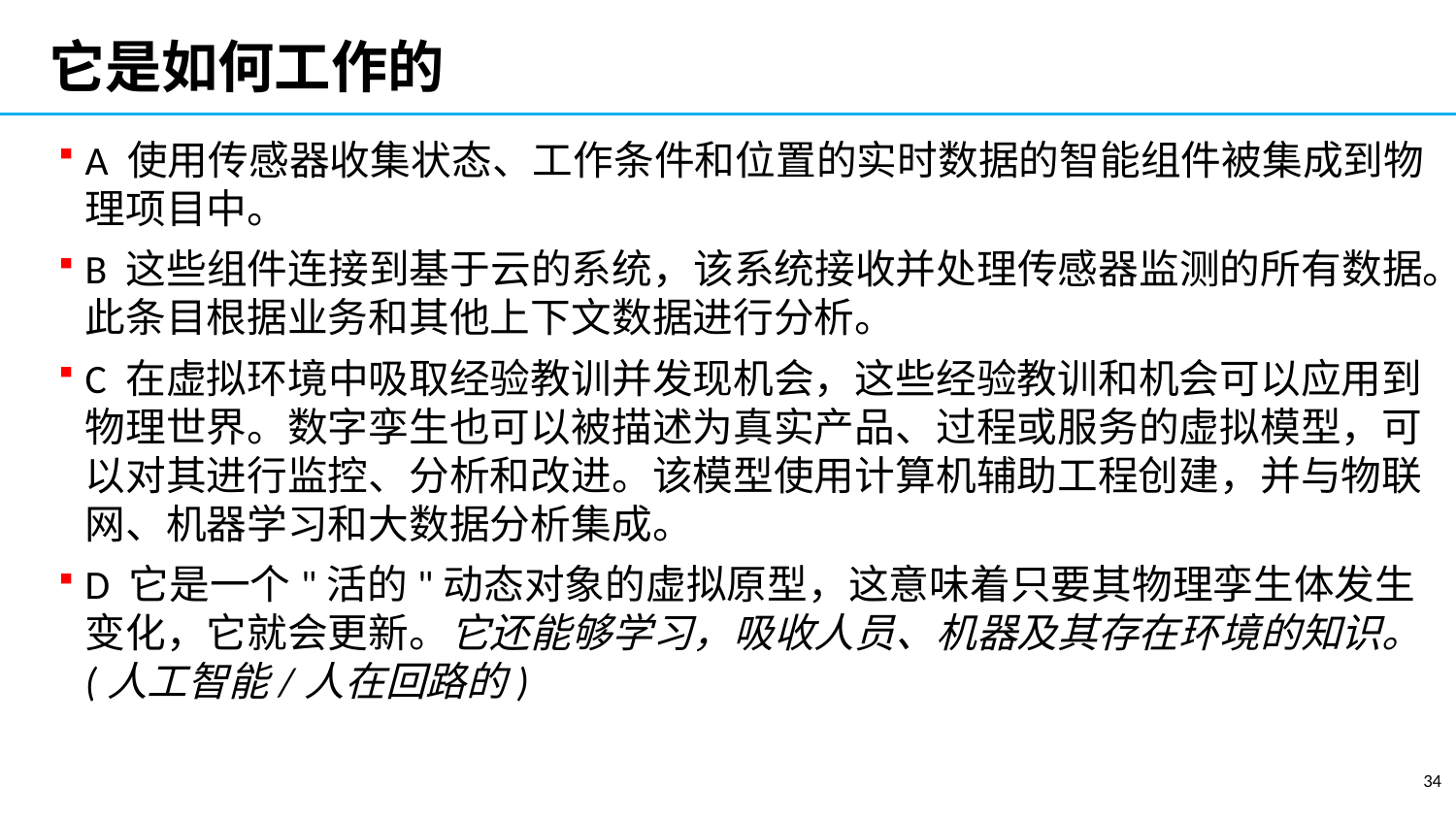

# 它是如何工作的

A 使用传感器收集状态、工作条件和位置的实时数据的智能组件被集成到物理项目中。
B 这些组件连接到基于云的系统，该系统接收并处理传感器监测的所有数据。此条目根据业务和其他上下文数据进行分析。
C 在虚拟环境中吸取经验教训并发现机会，这些经验教训和机会可以应用到物理世界。数字孪生也可以被描述为真实产品、过程或服务的虚拟模型，可以对其进行监控、分析和改进。该模型使用计算机辅助工程创建，并与物联网、机器学习和大数据分析集成。
D 它是一个"活的"动态对象的虚拟原型，这意味着只要其物理孪生体发生变化，它就会更新。它还能够学习，吸收人员、机器及其存在环境的知识。
(人工智能/人在回路的)
34